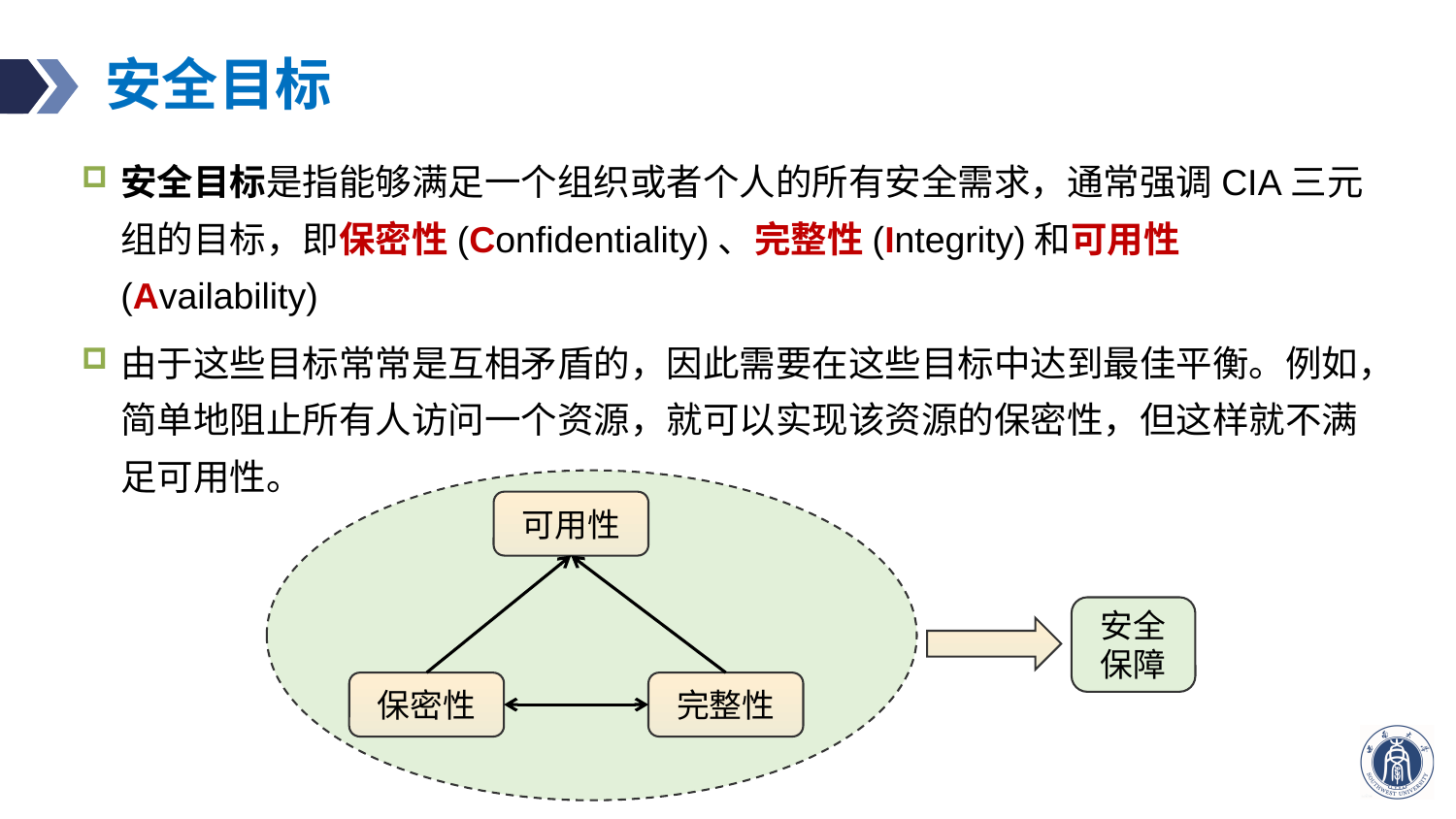

# 安全目标
安全目标是指能够满足一个组织或者个人的所有安全需求，通常强调CIA三元组的目标，即保密性(Confidentiality)、完整性(Integrity)和可用性(Availability)
由于这些目标常常是互相矛盾的，因此需要在这些目标中达到最佳平衡。例如，简单地阻止所有人访问一个资源，就可以实现该资源的保密性，但这样就不满足可用性。

可用性
保密性
完整性
安全
保障